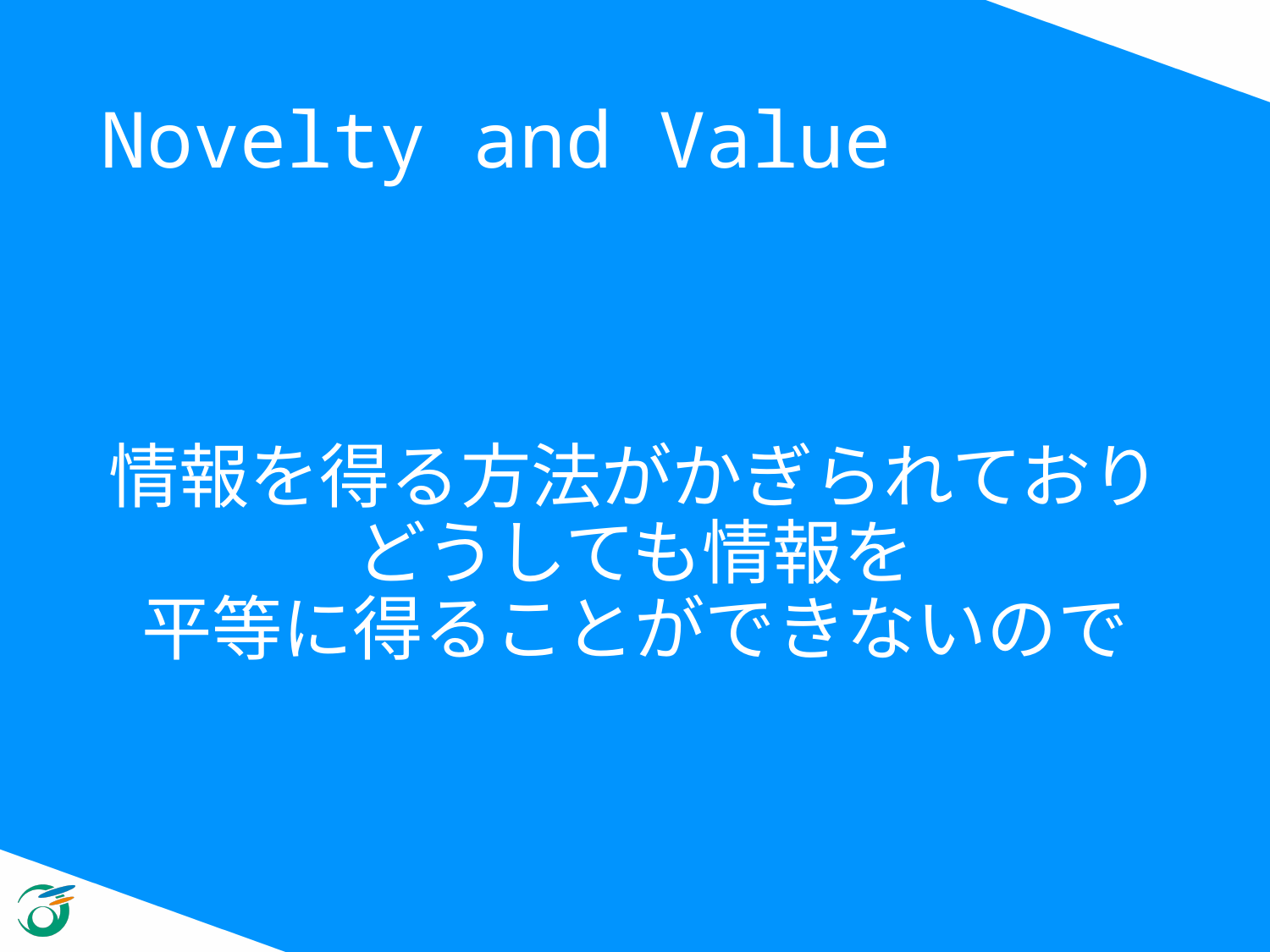

# Novelty and Value
情報を得る方法がかぎられており
どうしても情報を
平等に得ることができないので